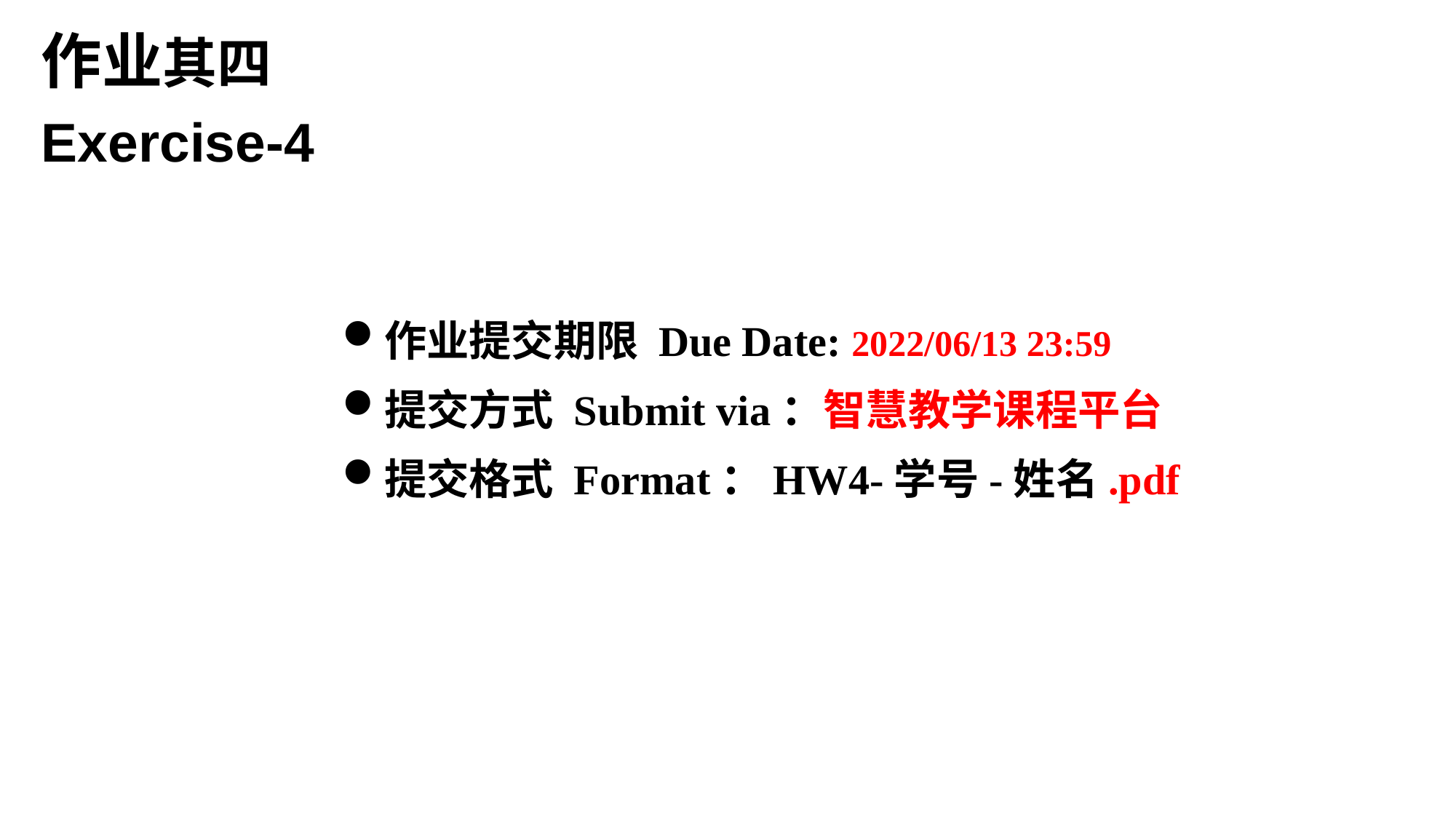

作业其四
Exercise-4

作业提交期限 Due Date: 2022/06/13 23:59
提交方式 Submit via：智慧教学课程平台
提交格式 Format：HW4-学号-姓名.pdf